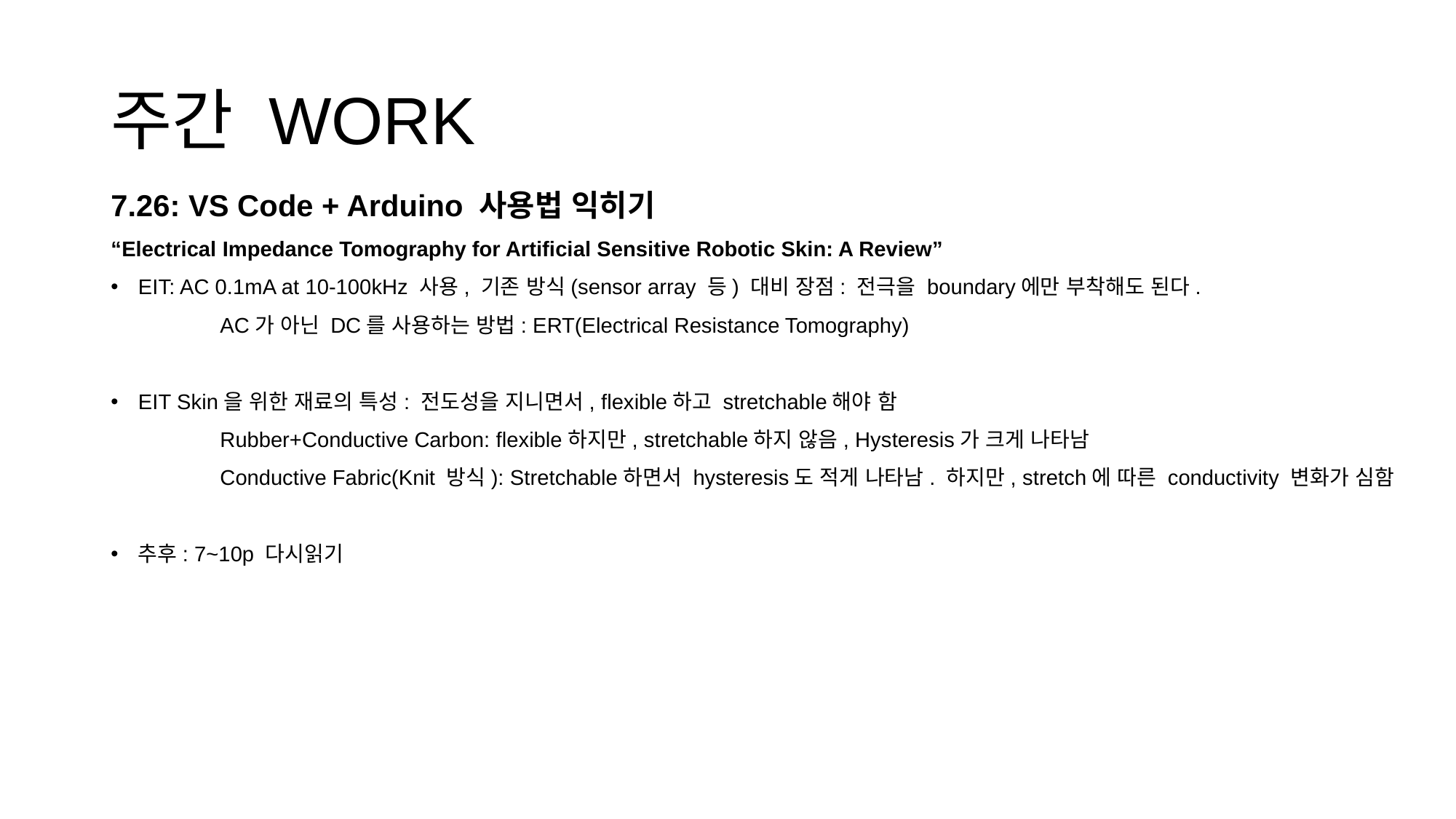

# 주간 WORK
7.26: VS Code + Arduino 사용법 익히기
“Electrical Impedance Tomography for Artificial Sensitive Robotic Skin: A Review”
EIT: AC 0.1mA at 10-100kHz 사용, 기존 방식(sensor array 등) 대비 장점: 전극을 boundary에만 부착해도 된다.
	AC가 아닌 DC를 사용하는 방법: ERT(Electrical Resistance Tomography)

EIT Skin을 위한 재료의 특성: 전도성을 지니면서, flexible하고 stretchable해야 함
	Rubber+Conductive Carbon: flexible하지만, stretchable하지 않음, Hysteresis가 크게 나타남
	Conductive Fabric(Knit 방식): Stretchable하면서 hysteresis도 적게 나타남. 하지만, stretch에 따른 conductivity 변화가 심함

추후: 7~10p 다시읽기